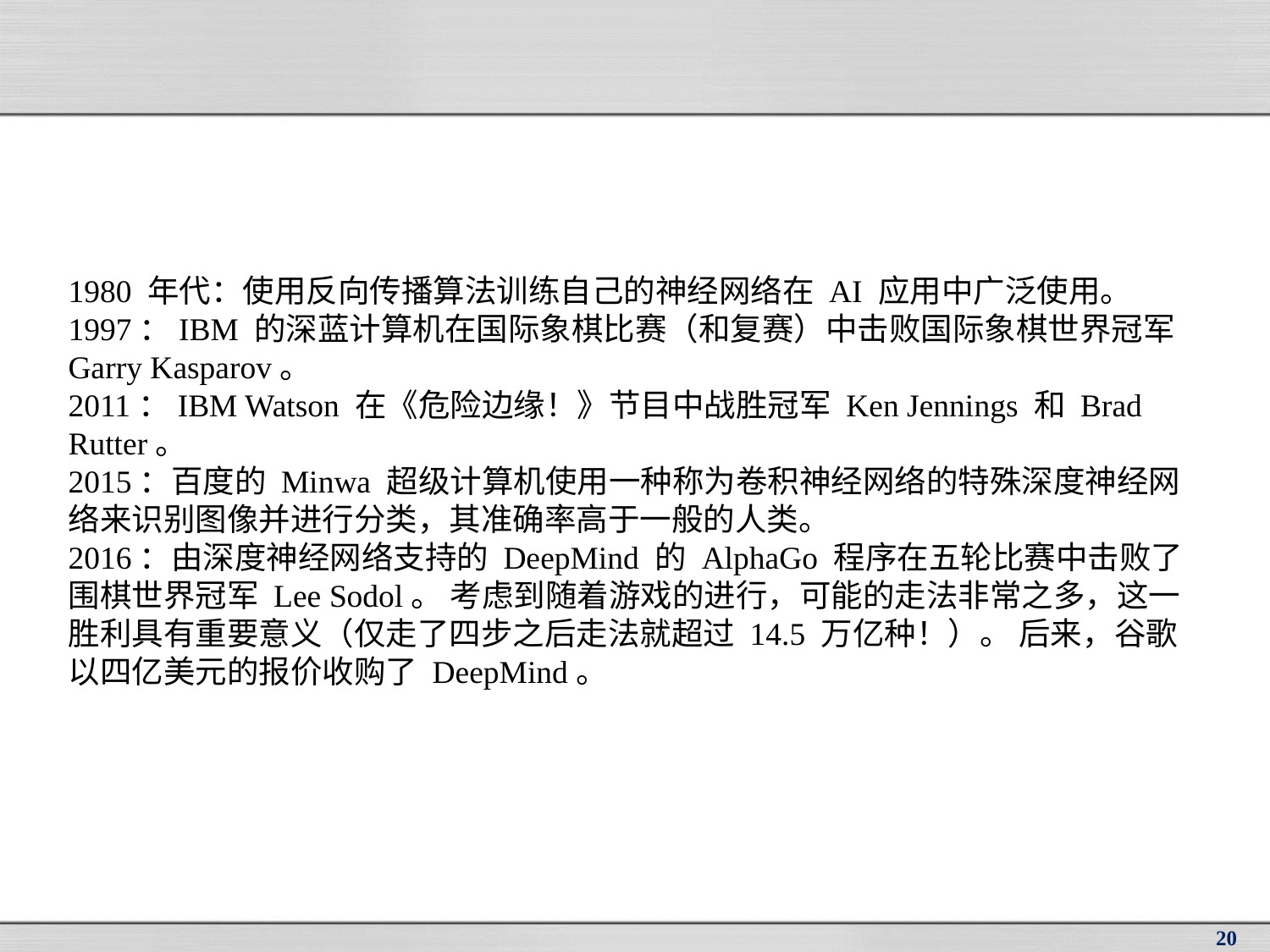

#
1980 年代：使用反向传播算法训练自己的神经网络在 AI 应用中广泛使用。
1997：IBM 的深蓝计算机在国际象棋比赛（和复赛）中击败国际象棋世界冠军 Garry Kasparov。
2011：IBM Watson 在《危险边缘！》节目中战胜冠军 Ken Jennings 和 Brad Rutter。
2015：百度的 Minwa 超级计算机使用一种称为卷积神经网络的特殊深度神经网络来识别图像并进行分类，其准确率高于一般的人类。
2016：由深度神经网络支持的 DeepMind 的 AlphaGo 程序在五轮比赛中击败了围棋世界冠军 Lee Sodol。 考虑到随着游戏的进行，可能的走法非常之多，这一胜利具有重要意义（仅走了四步之后走法就超过 14.5 万亿种！）。 后来，谷歌以四亿美元的报价收购了 DeepMind。
20